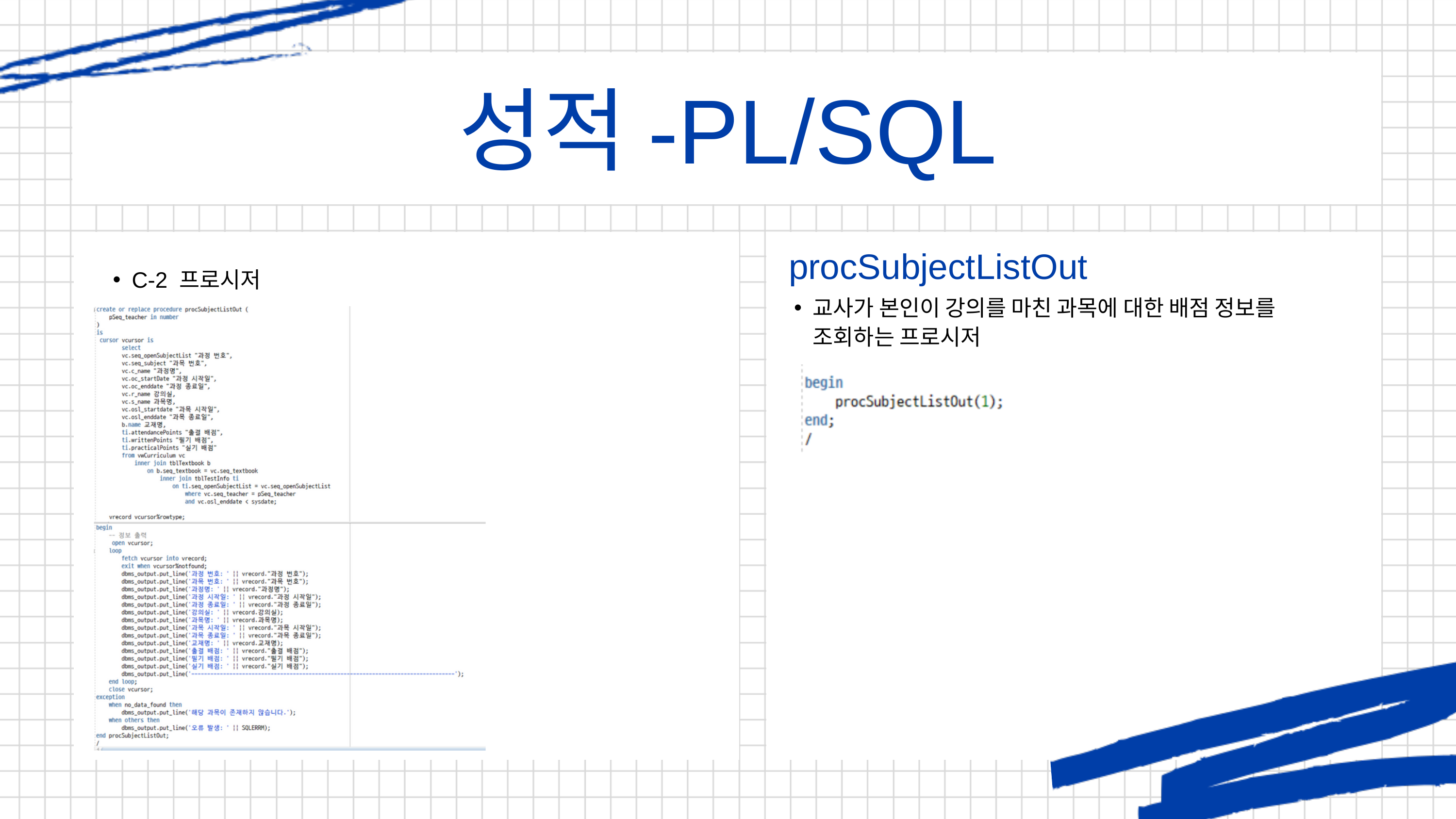

성적-PL/SQL

procSubjectListOut
B-5

C-2 프로시저
교사가 본인이 강의를 마친 과목에 대한 배점 정보를 조회하는 프로시저